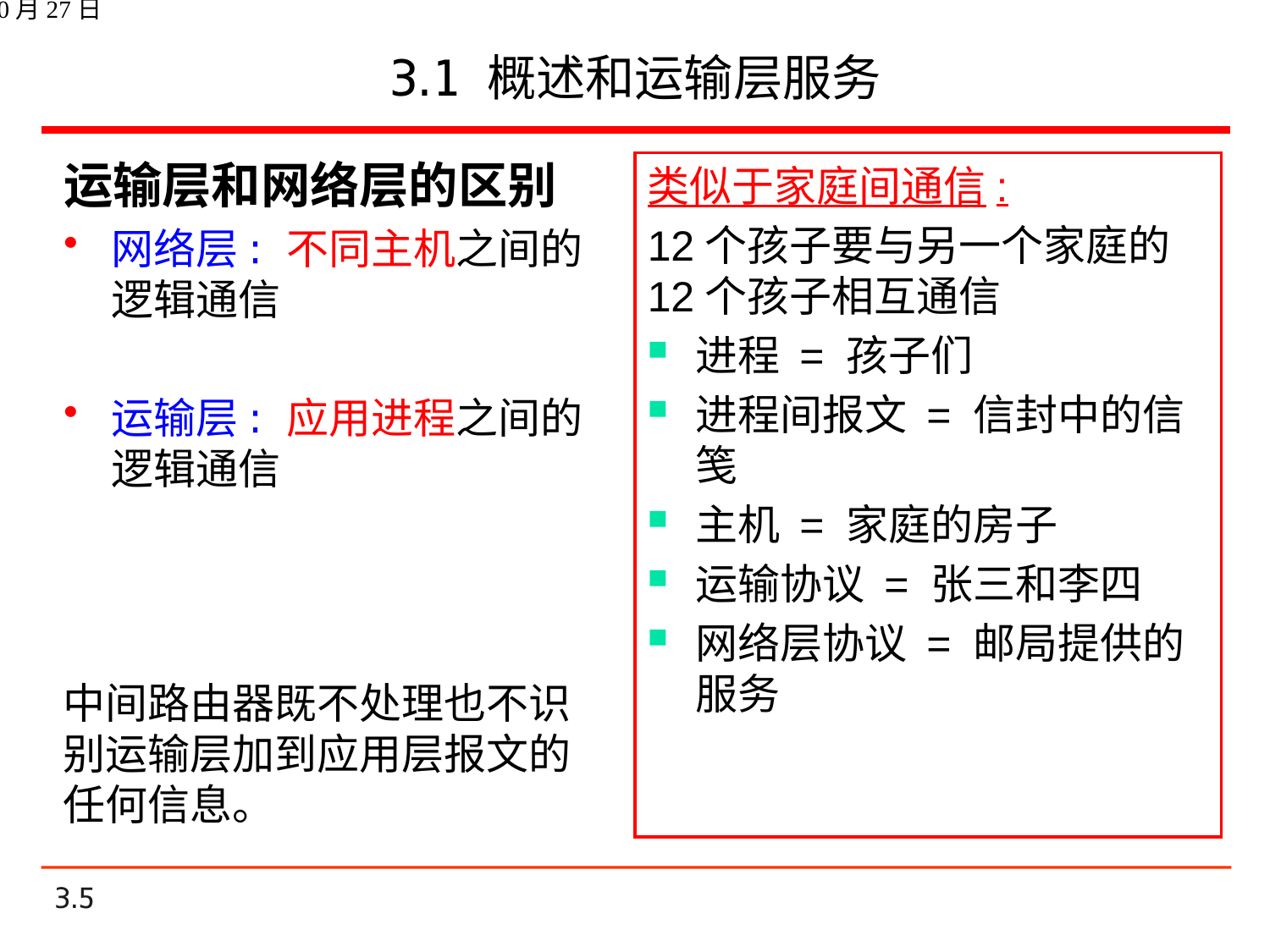

# 3.1 概述和运输层服务
运输层和网络层的区别
网络层: 不同主机之间的逻辑通信

运输层: 应用进程之间的逻辑通信
类似于家庭间通信:
12个孩子要与另一个家庭的12个孩子相互通信
进程 = 孩子们
进程间报文 = 信封中的信笺
主机 = 家庭的房子
运输协议 = 张三和李四
网络层协议 = 邮局提供的服务

中间路由器既不处理也不识别运输层加到应用层报文的任何信息。
2020年10月27日